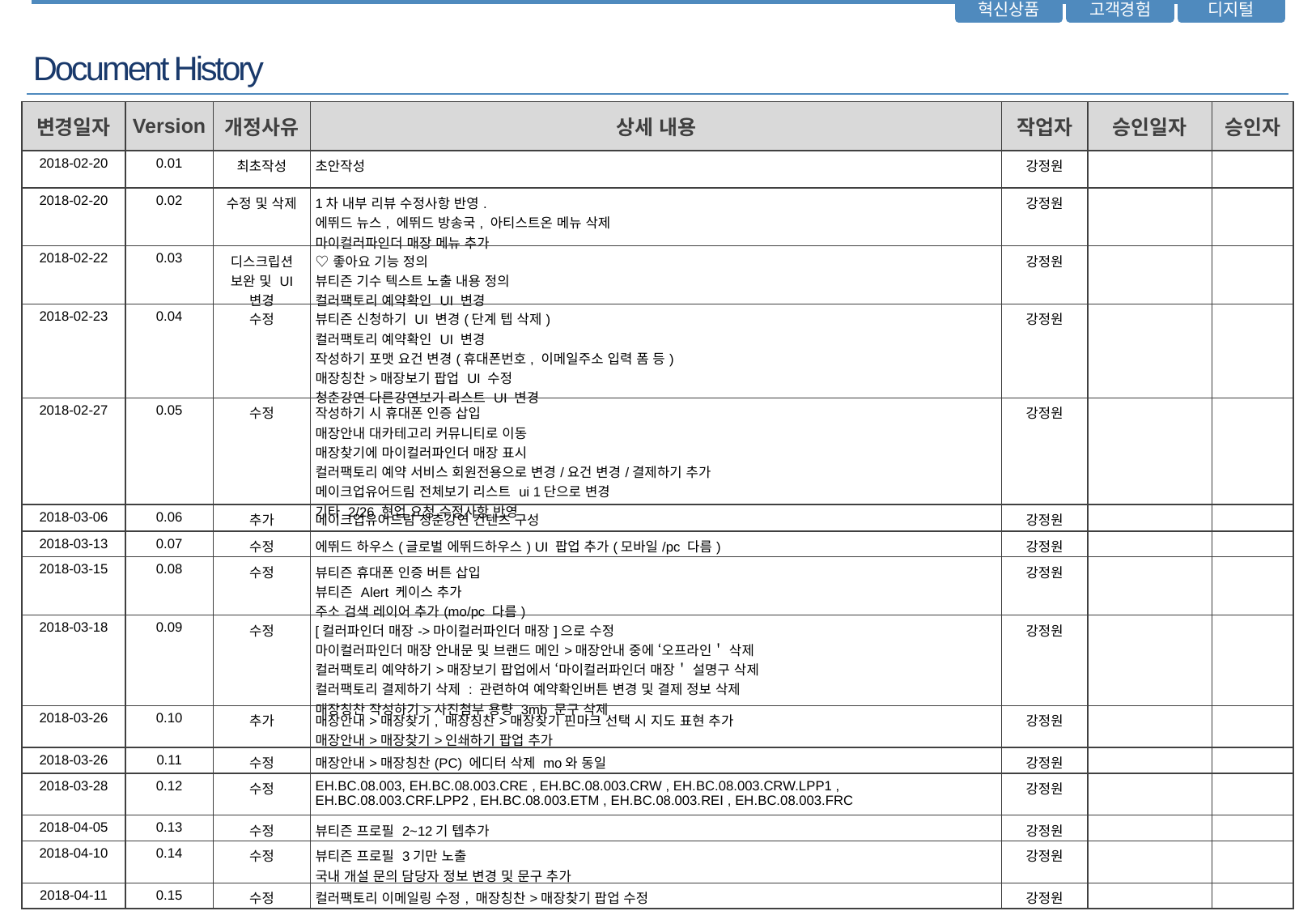

Document History
| 변경일자 | Version | 개정사유 | 상세 내용 | 작업자 | 승인일자 | 승인자 |
| --- | --- | --- | --- | --- | --- | --- |
| 2018-02-20 | 0.01 | 최초작성 | 초안작성 | 강정원 |  |  |
| 2018-02-20 | 0.02 | 수정 및 삭제 | 1차 내부 리뷰 수정사항 반영. 에뛰드 뉴스, 에뛰드 방송국, 아티스트온 메뉴 삭제 마이컬러파인더 매장 메뉴 추가 | 강정원 |  |  |
| 2018-02-22 | 0.03 | 디스크립션 보완 및 UI 변경 | ♡좋아요 기능 정의 뷰티즌 기수 텍스트 노출 내용 정의 컬러팩토리 예약확인 UI 변경 | 강정원 |  |  |
| 2018-02-23 | 0.04 | 수정 | 뷰티즌 신청하기 UI 변경(단계 텝 삭제) 컬러팩토리 예약확인 UI 변경 작성하기 포맷 요건 변경(휴대폰번호, 이메일주소 입력 폼 등) 매장칭찬>매장보기 팝업 UI 수정 청춘강연 다른강연보기 리스트 UI 변경 | 강정원 |  |  |
| 2018-02-27 | 0.05 | 수정 | 작성하기 시 휴대폰 인증 삽입 매장안내 대카테고리 커뮤니티로 이동 매장찾기에 마이컬러파인더 매장 표시 컬러팩토리 예약 서비스 회원전용으로 변경/요건 변경/결제하기 추가 메이크업유어드림 전체보기 리스트 ui 1단으로 변경 기타 2/26 현업 요청 수정사항 반영 | 강정원 |  |  |
| 2018-03-06 | 0.06 | 추가 | 메이크업유어드림 청춘강연 컨텐츠 구성 | 강정원 |  |  |
| 2018-03-13 | 0.07 | 수정 | 에뛰드 하우스(글로벌 에뛰드하우스) UI 팝업 추가(모바일/pc 다름) | 강정원 |  |  |
| 2018-03-15 | 0.08 | 수정 | 뷰티즌 휴대폰 인증 버튼 삽입 뷰티즌 Alert 케이스 추가 주소 검색 레이어 추가(mo/pc 다름) | 강정원 |  |  |
| 2018-03-18 | 0.09 | 수정 | [컬러파인더 매장->마이컬러파인더 매장]으로 수정 마이컬러파인더 매장 안내문 및 브랜드 메인>매장안내 중에 ‘오프라인＇ 삭제 컬러팩토리 예약하기>매장보기 팝업에서 ‘마이컬러파인더 매장＇ 설명구 삭제 컬러팩토리 결제하기 삭제 : 관련하여 예약확인버튼 변경 및 결제 정보 삭제 매장칭찬 작성하기>사진첨부 용량 3mb 문구 삭제 | 강정원 |  |  |
| 2018-03-26 | 0.10 | 추가 | 매장안내>매장찾기, 매장칭찬>매장찾기 핀마크 선택 시 지도 표현 추가 매장안내>매장찾기>인쇄하기 팝업 추가 | 강정원 |  |  |
| 2018-03-26 | 0.11 | 수정 | 매장안내>매장칭찬(PC) 에디터 삭제 mo와 동일 | 강정원 |  |  |
| 2018-03-28 | 0.12 | 수정 | EH.BC.08.003, EH.BC.08.003.CRE , EH.BC.08.003.CRW , EH.BC.08.003.CRW.LPP1 , EH.BC.08.003.CRF.LPP2 , EH.BC.08.003.ETM , EH.BC.08.003.REI , EH.BC.08.003.FRC | 강정원 |  |  |
| 2018-04-05 | 0.13 | 수정 | 뷰티즌 프로필 2~12기 텝추가 | 강정원 |  |  |
| 2018-04-10 | 0.14 | 수정 | 뷰티즌 프로필 3기만 노출 국내 개설 문의 담당자 정보 변경 및 문구 추가 | 강정원 |  |  |
| 2018-04-11 | 0.15 | 수정 | 컬러팩토리 이메일링 수정, 매장칭찬>매장찾기 팝업 수정 | 강정원 |  |  |